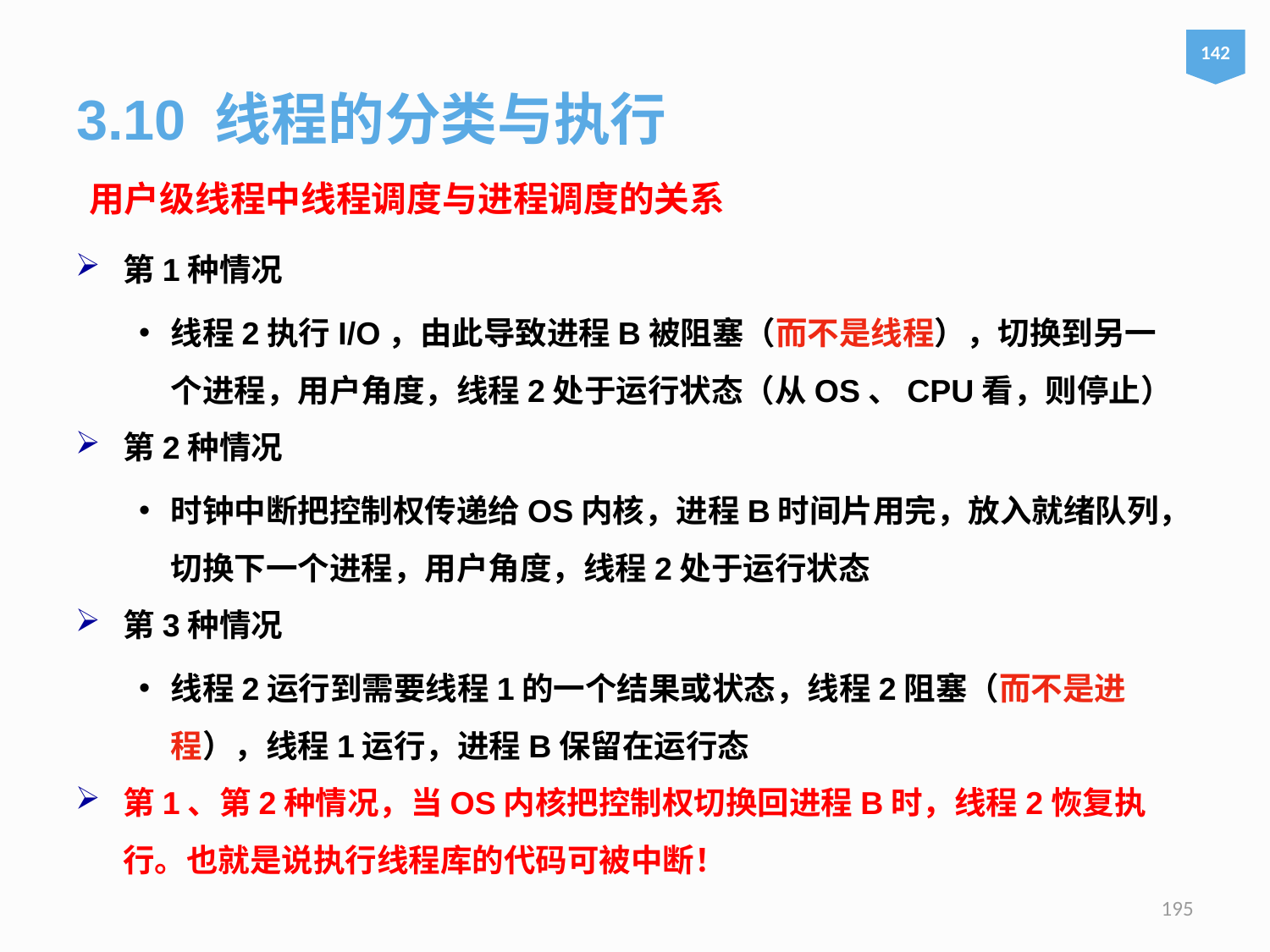

142
3.10 线程的分类与执行
用户级线程中线程调度与进程调度的关系

第1种情况
线程2执行I/O，由此导致进程B被阻塞（而不是线程），切换到另一个进程，用户角度，线程2处于运行状态（从OS、CPU看，则停止）
第2种情况
时钟中断把控制权传递给OS内核，进程B时间片用完，放入就绪队列，切换下一个进程，用户角度，线程2处于运行状态
第3种情况
线程2运行到需要线程1的一个结果或状态，线程2阻塞（而不是进程），线程1运行，进程B保留在运行态
第1、第2种情况，当OS内核把控制权切换回进程B时，线程2恢复执行。也就是说执行线程库的代码可被中断！

195